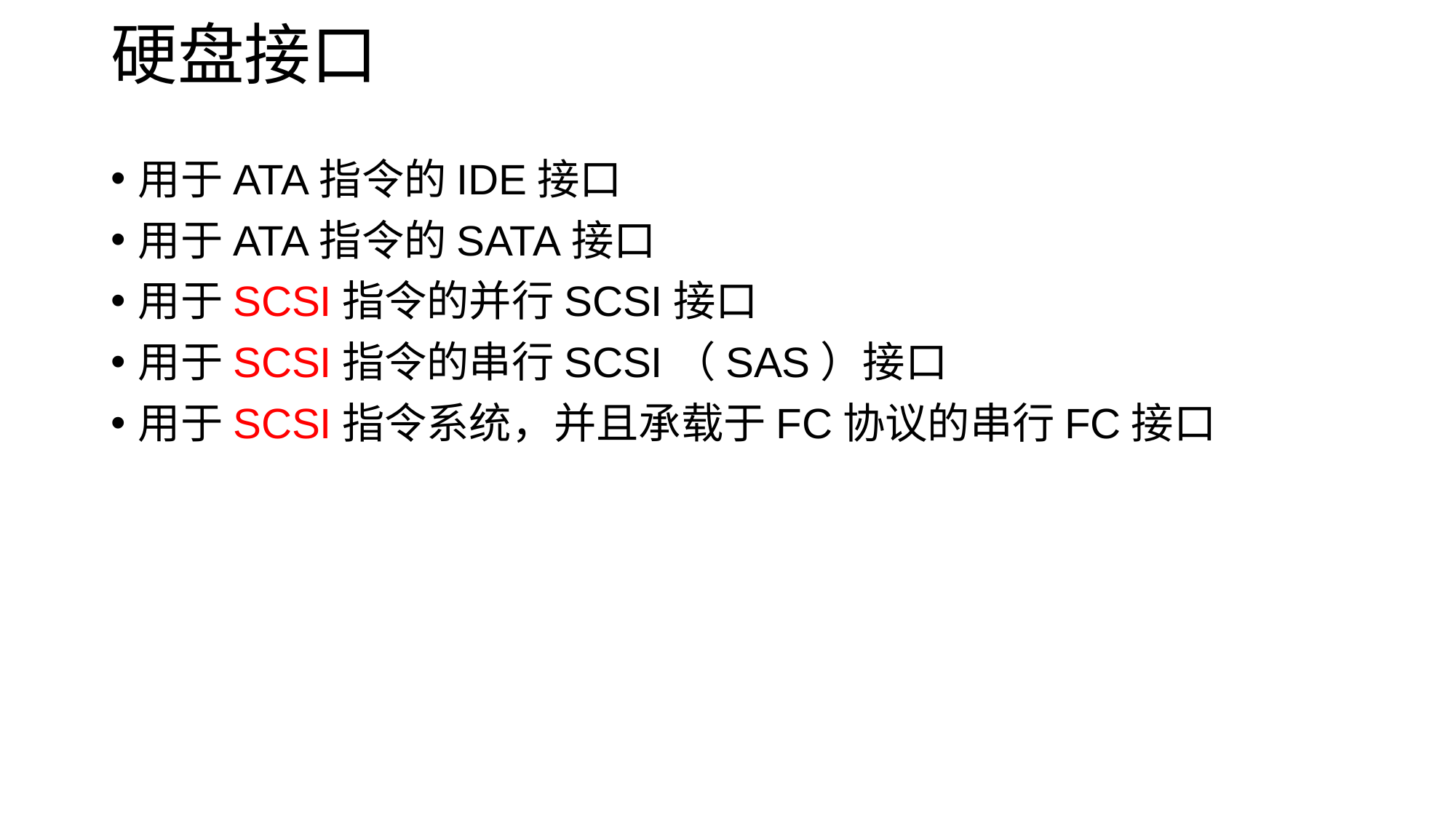

# 硬盘接口
用于ATA指令的IDE接口
用于ATA指令的SATA接口
用于SCSI指令的并行SCSI接口
用于SCSI指令的串行SCSI（SAS）接口
用于SCSI指令系统，并且承载于FC协议的串行FC接口